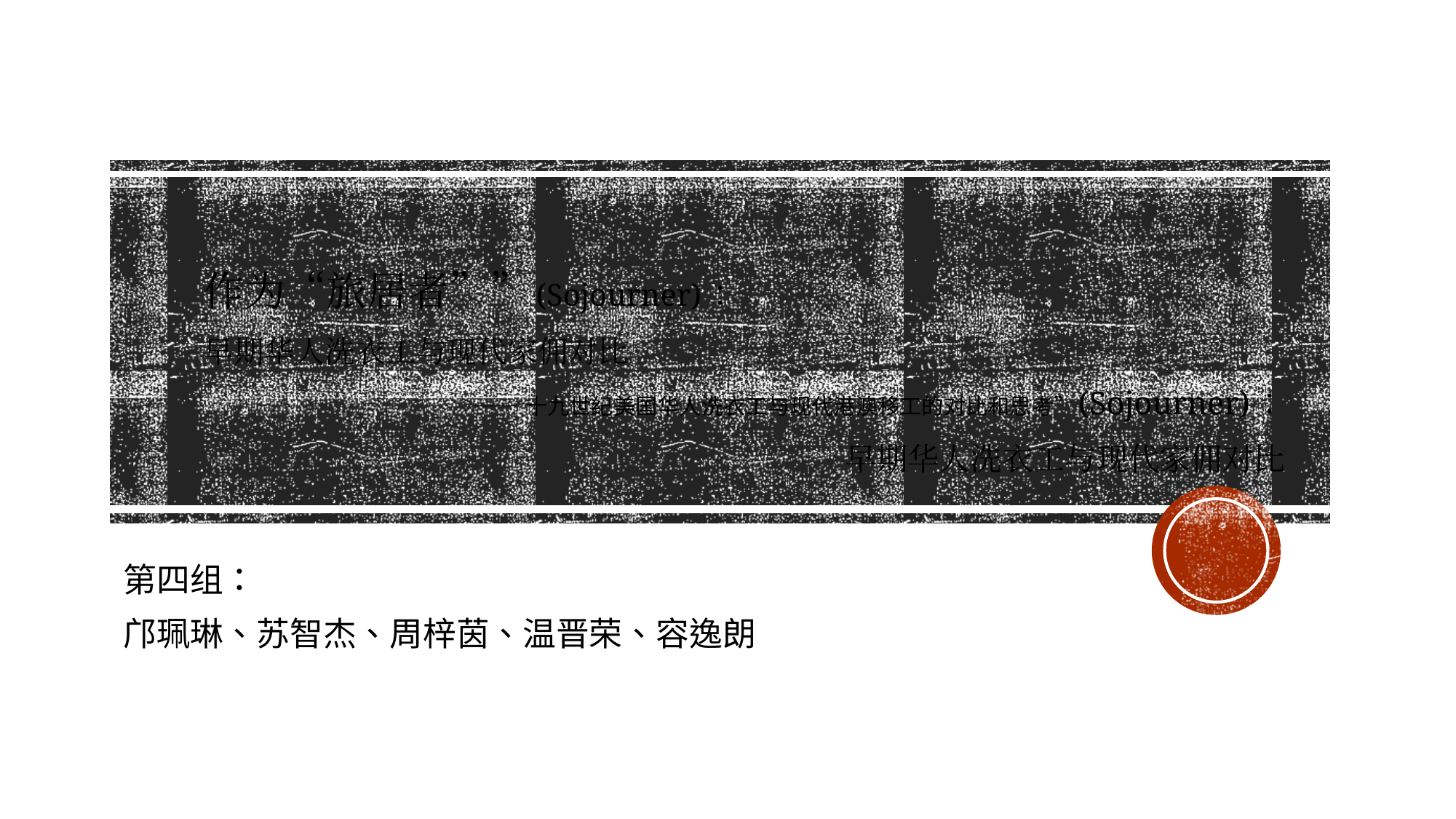

# 作为“旅居者””(Sojourner)： 早期华人洗衣工与现代家佣对比
—— 十九世纪美国华人洗衣工与现代港澳移工的对比和思考”(Sojourner)：
早期华人洗衣工与现代家佣对比
第四组：
邝珮琳、苏智杰、周梓茵、温晋荣、容逸朗